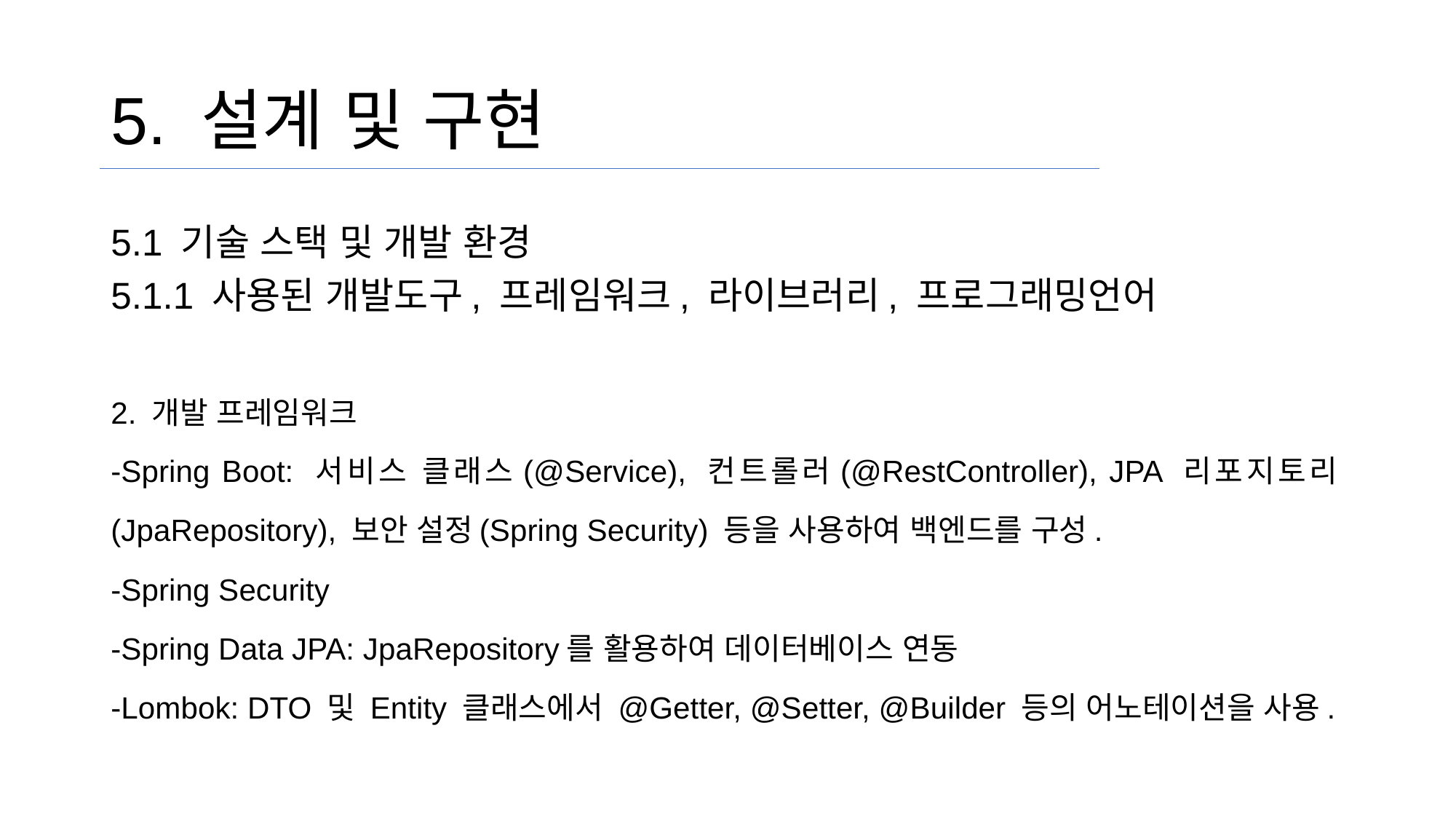

# 5. 설계 및 구현
5.1 기술 스택 및 개발 환경
5.1.1 사용된 개발도구, 프레임워크, 라이브러리, 프로그래밍언어

2. 개발 프레임워크
-Spring Boot: 서비스 클래스(@Service), 컨트롤러(@RestController), JPA 리포지토리(JpaRepository), 보안 설정(Spring Security) 등을 사용하여 백엔드를 구성.
-Spring Security
-Spring Data JPA: JpaRepository를 활용하여 데이터베이스 연동
-Lombok: DTO 및 Entity 클래스에서 @Getter, @Setter, @Builder 등의 어노테이션을 사용.